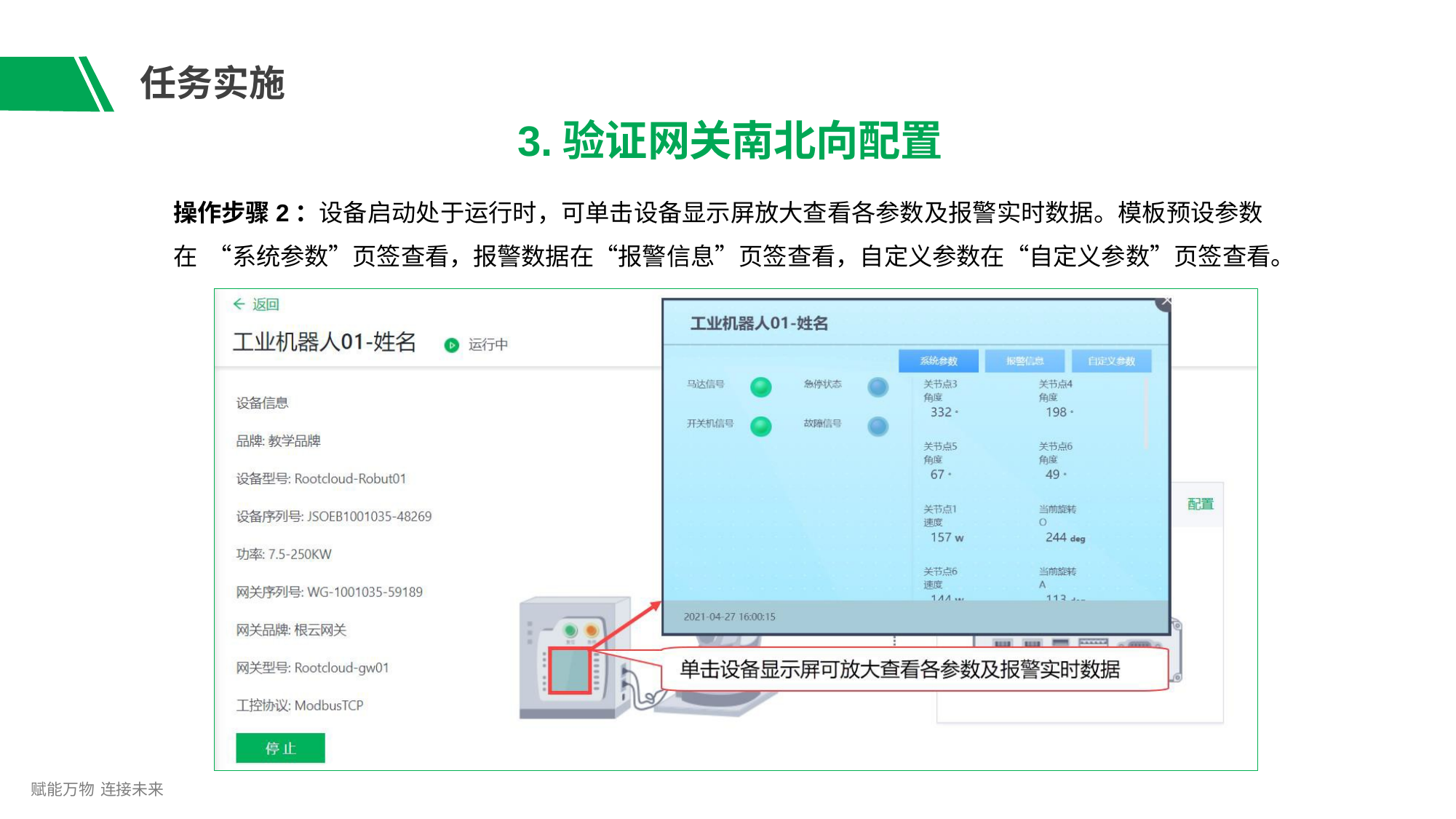

# 任务实施
3.验证网关南北向配置
操作步骤2：设备启动处于运行时，可单击设备显示屏放大查看各参数及报警实时数据。模板预设参数在  “系统参数”页签查看，报警数据在“报警信息”页签查看，自定义参数在“自定义参数”页签查看。

赋能万物 连接未来